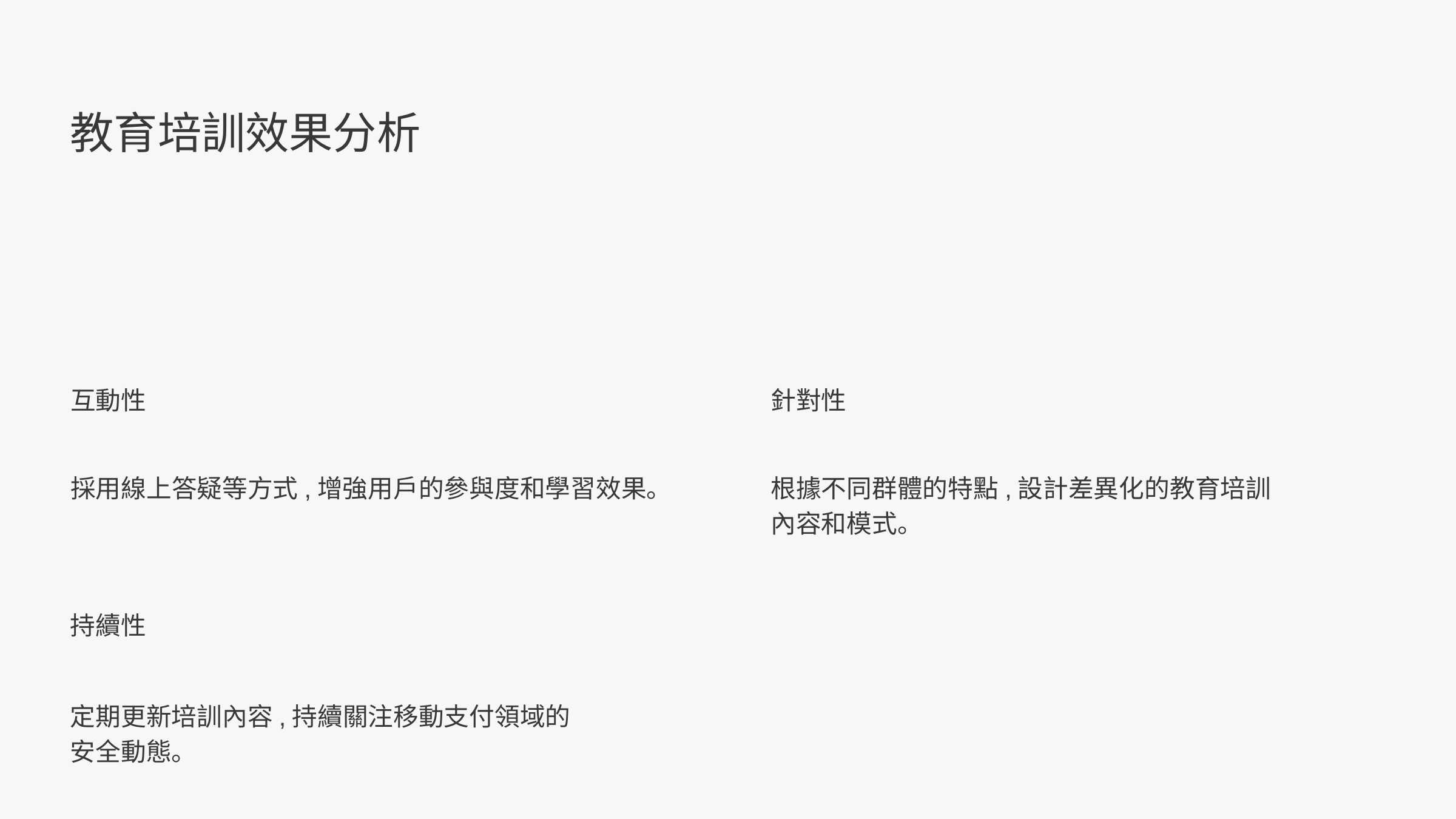

教育培訓效果分析
針對性
互動性

根據不同群體的特點,設計差異化的教育培訓內容和模式。
採用線上答疑等方式,增強用戶的參與度和學習效果。
持續性
定期更新培訓內容,持續關注移動支付領域的安全動態。